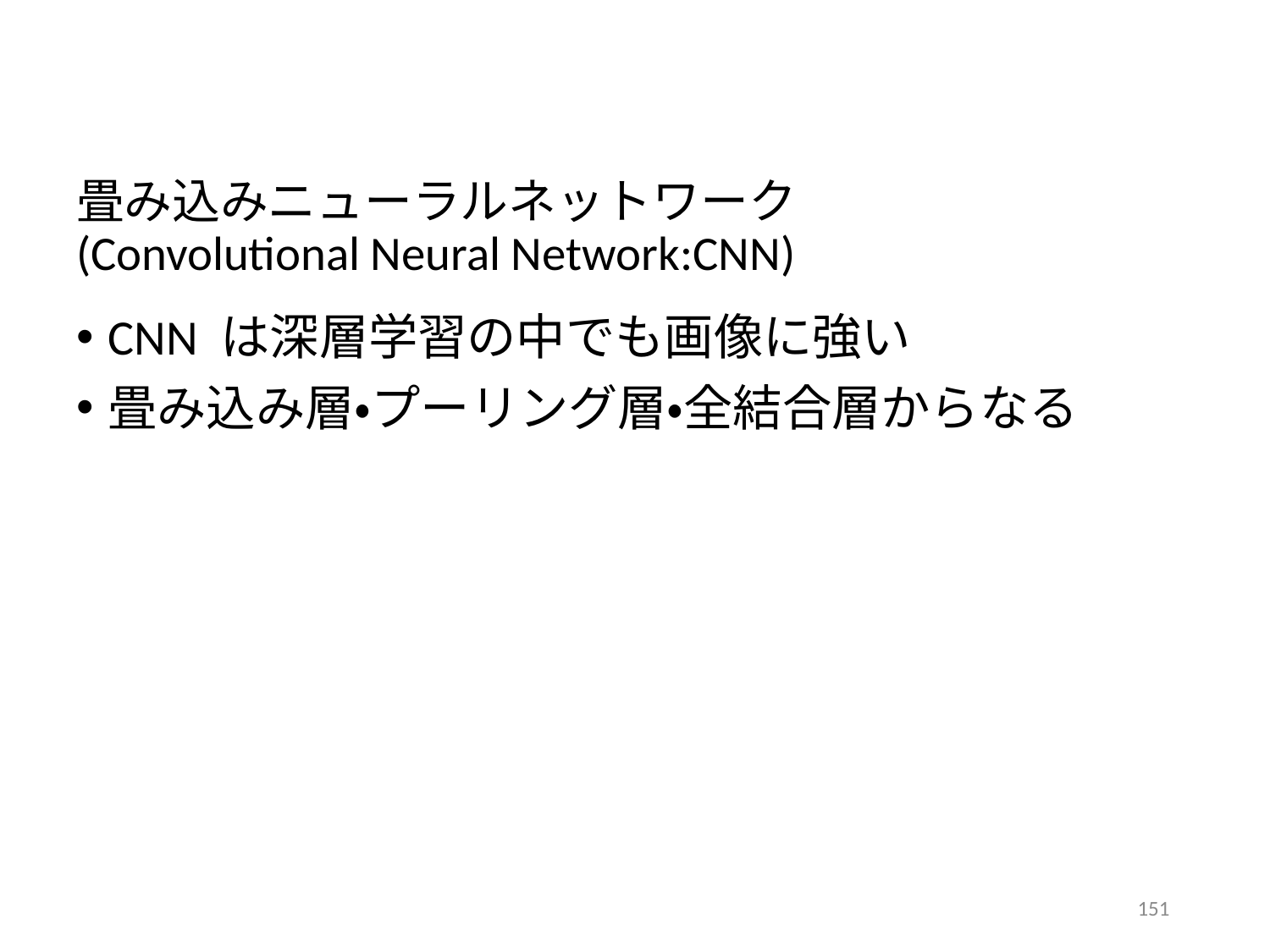

# 畳み込みニューラルネットワーク (Convolutional Neural Network:CNN)
CNN は深層学習の中でも画像に強い
畳み込み層・プーリング層・全結合層からなる

151